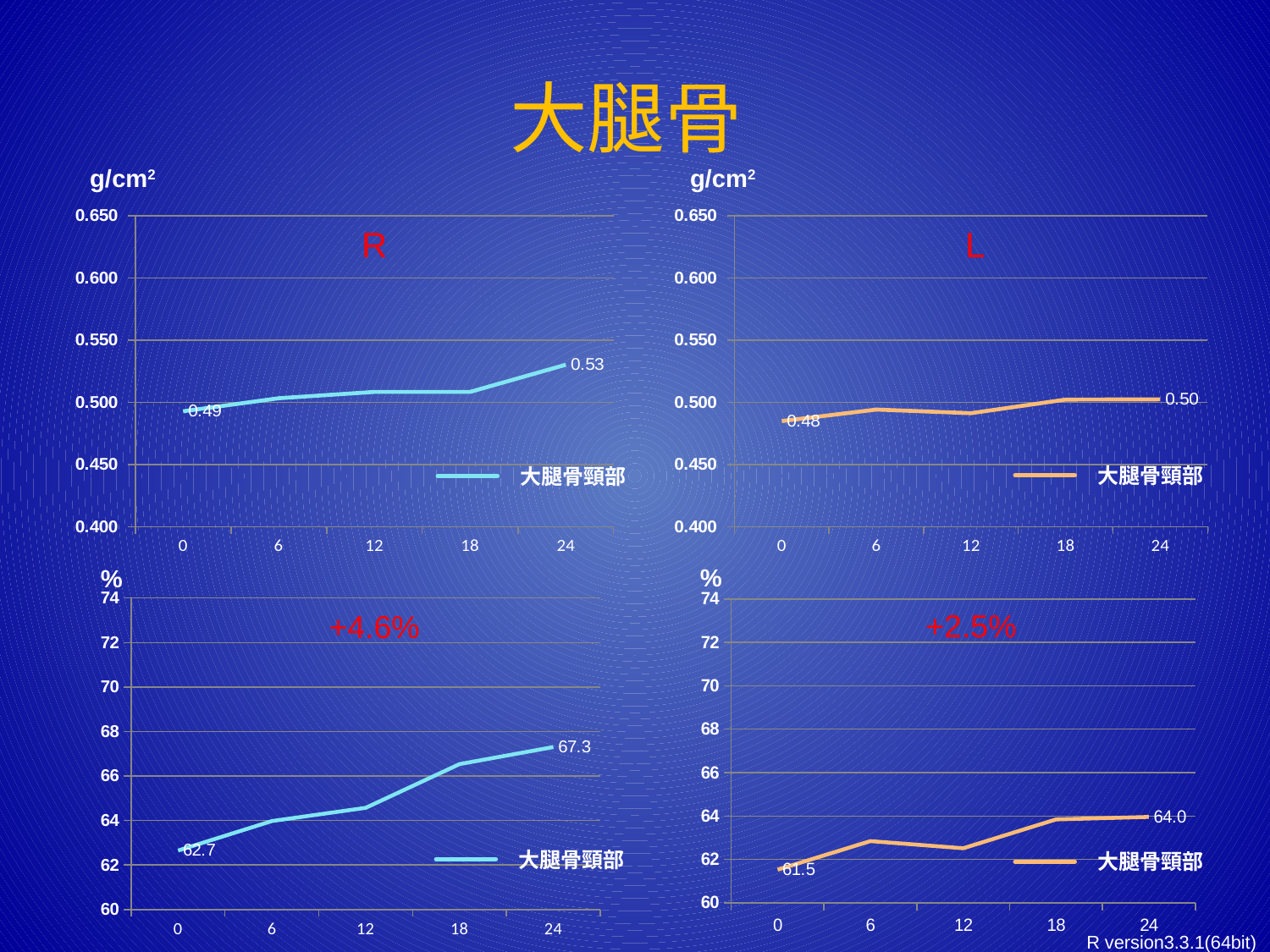

# 大腿骨
g/cm2
g/cm2

### Chart

| Category | R_neck_BMD |
|---|---|
| 0 | 0.4927441860465118 |
| 6 | 0.5032142857142857 |
| 12 | 0.5083255813953489 |
| 18 | 0.5083255813953489 |
| 24 | 0.5301627906976744 |

### Chart

| Category | L_neck_BMD |
|---|---|
| 0 | 0.48484090909090904 |
| 6 | 0.4941590909090907 |
| 12 | 0.49118181818181816 |
| 18 | 0.5021590909090909 |
| 24 | 0.5023409090909091 |
R
L
大腿骨頸部
大腿骨頸部
%
%

### Chart

| Category | R_neck |
|---|---|
| 0 | 62.651162790697676 |
| 6 | 63.976190476190474 |
| 12 | 64.56976744186046 |
| 18 | 66.53488372093024 |
| 24 | 67.30232558139535 |

### Chart

| Category | L_neck |
|---|---|
| 0 | 61.52272727272727 |
| 6 | 62.84090909090909 |
| 12 | 62.51136363636363 |
| 18 | 63.84090909090909 |
| 24 | 63.95454545454545 |
+2.5%
+4.6%
大腿骨頸部
大腿骨頸部
R version3.3.1(64bit)